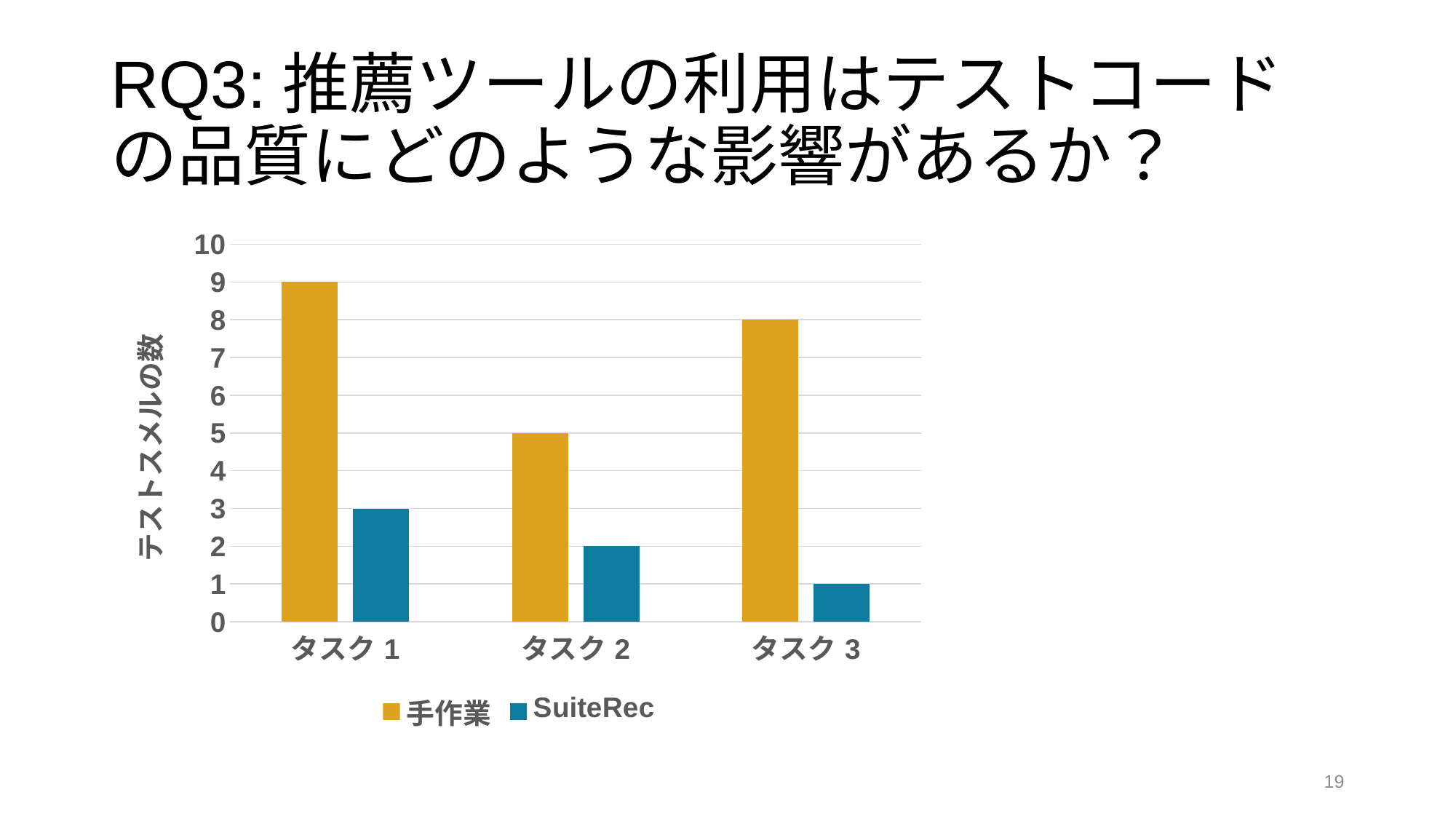

# RQ3:推薦ツールの利用はテストコードの品質にどのような影響があるか？

### Chart

| Category | 手作業 | SuiteRec |
|---|---|---|
| タスク1 | 9.0 | 3.0 |
| タスク2 | 5.0 | 2.0 |
| タスク3 | 8.0 | 1.0 |
19